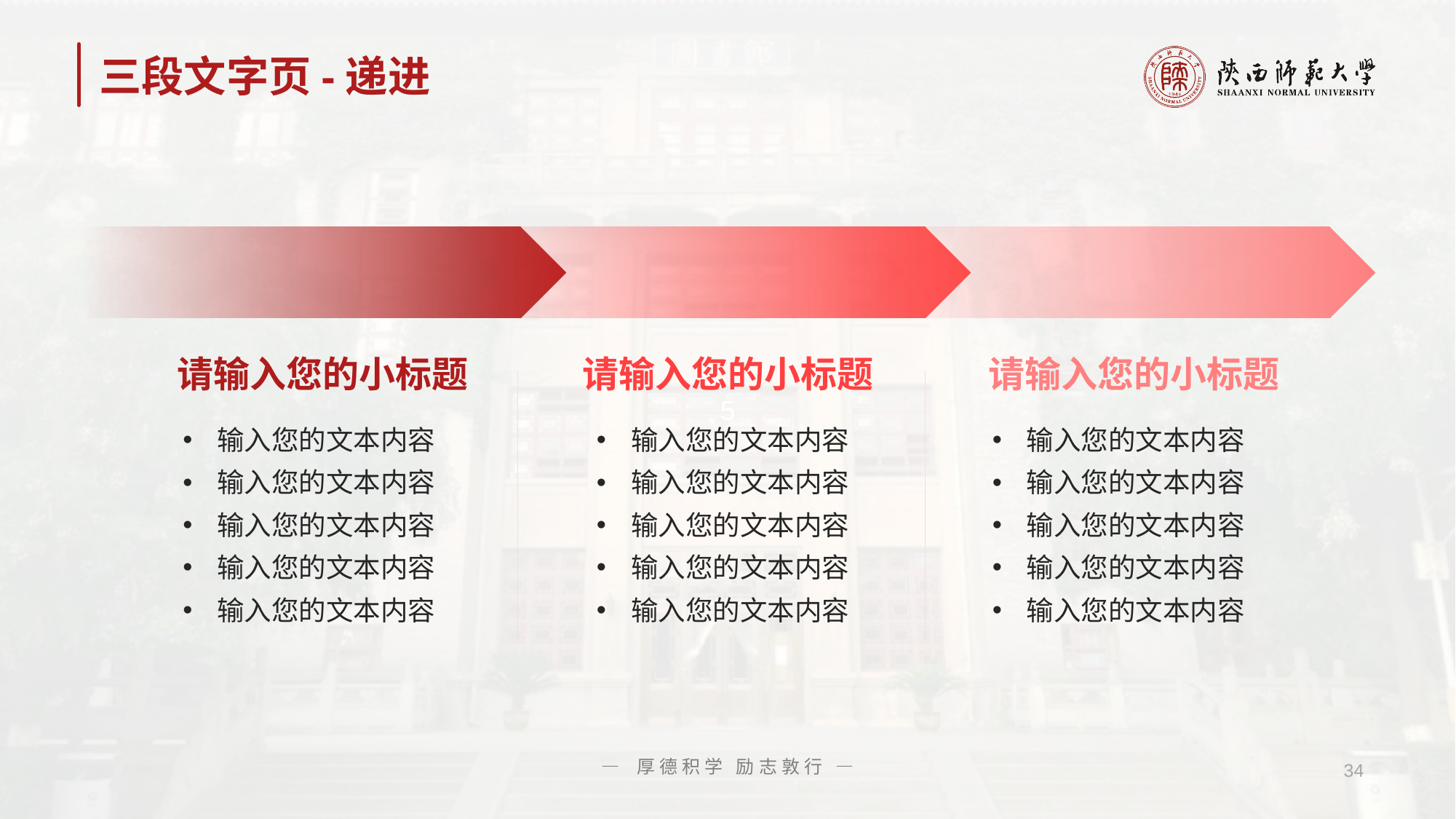

# 三段文字页-递进
01
02
03

请输入您的小标题
请输入您的小标题
请输入您的小标题
输入您的文本内容
输入您的文本内容
输入您的文本内容
输入您的文本内容
输入您的文本内容
输入您的文本内容
输入您的文本内容
输入您的文本内容
输入您的文本内容
输入您的文本内容
输入您的文本内容
输入您的文本内容
输入您的文本内容
输入您的文本内容
输入您的文本内容
— 厚德积学 励志敦行 —
34